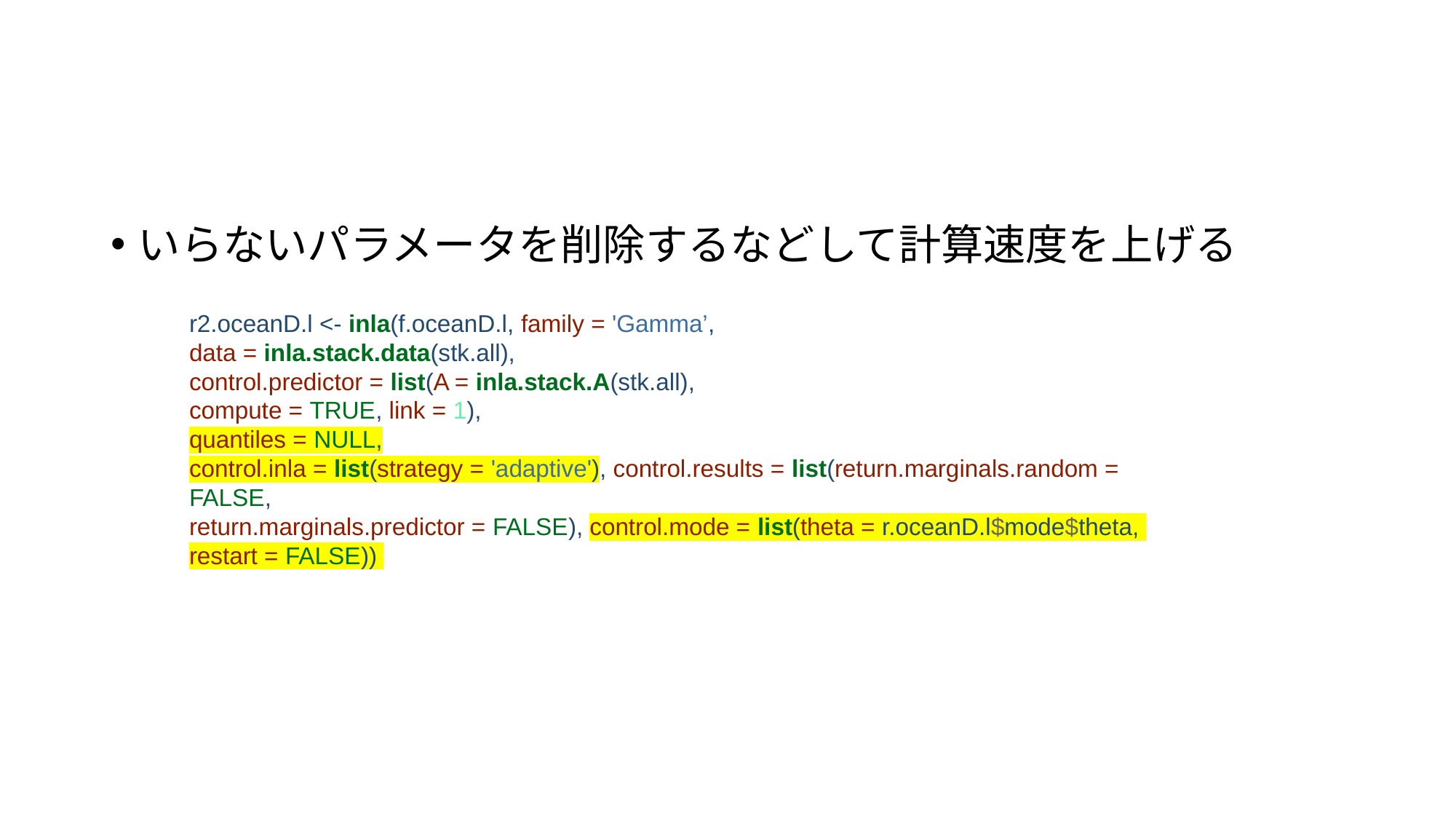

#
いらないパラメータを削除するなどして計算速度を上げる

r2.oceanD.l <- inla(f.oceanD.l, family = 'Gamma’,
data = inla.stack.data(stk.all),
control.predictor = list(A = inla.stack.A(stk.all),
compute = TRUE, link = 1),
quantiles = NULL,
control.inla = list(strategy = 'adaptive'), control.results = list(return.marginals.random = FALSE,
return.marginals.predictor = FALSE), control.mode = list(theta = r.oceanD.l$mode$theta,
restart = FALSE))